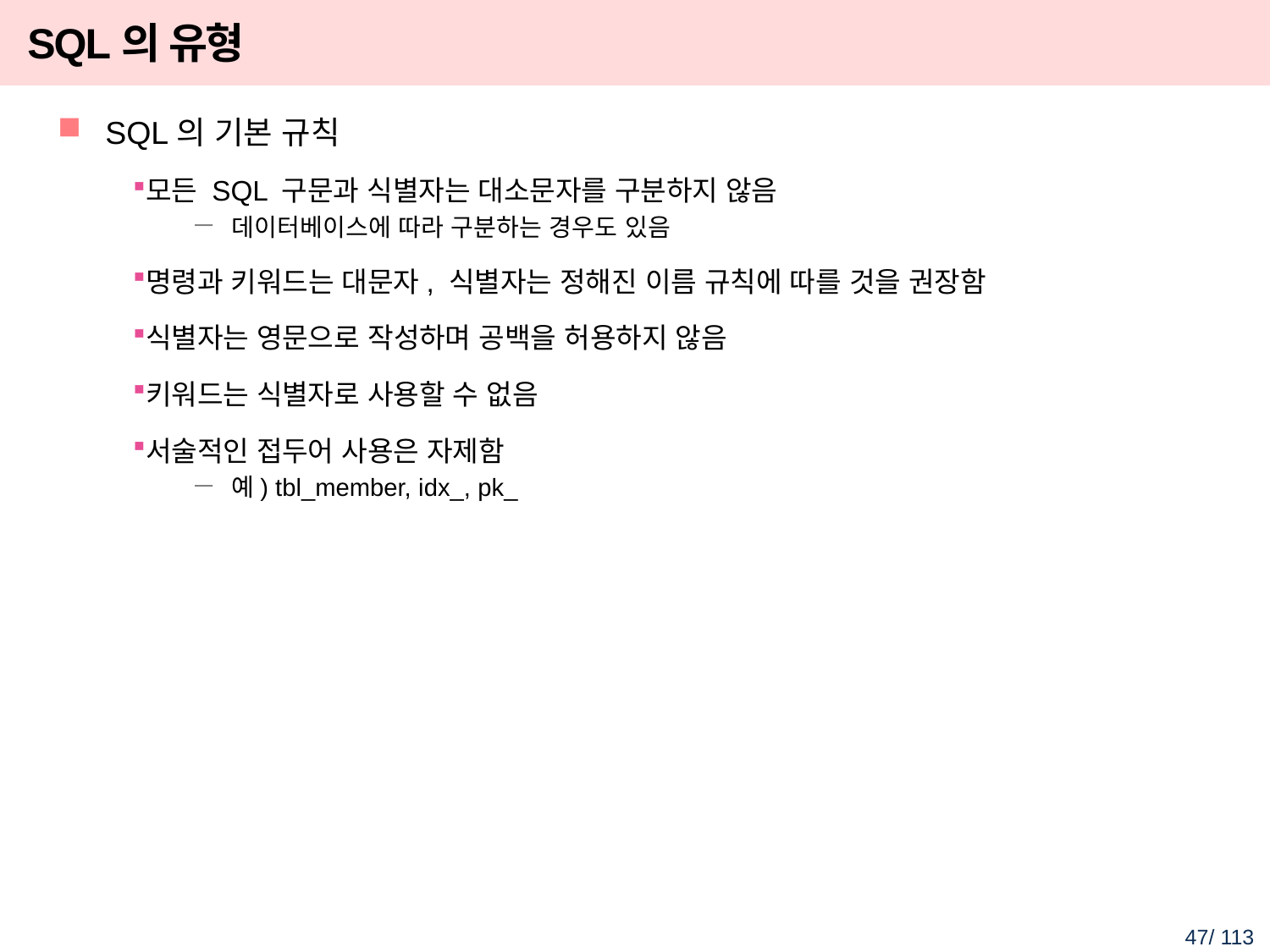

# SQL의 유형
SQL의 기본 규칙
모든 SQL 구문과 식별자는 대소문자를 구분하지 않음
데이터베이스에 따라 구분하는 경우도 있음
명령과 키워드는 대문자, 식별자는 정해진 이름 규칙에 따를 것을 권장함
식별자는 영문으로 작성하며 공백을 허용하지 않음
키워드는 식별자로 사용할 수 없음
서술적인 접두어 사용은 자제함
예) tbl_member, idx_, pk_